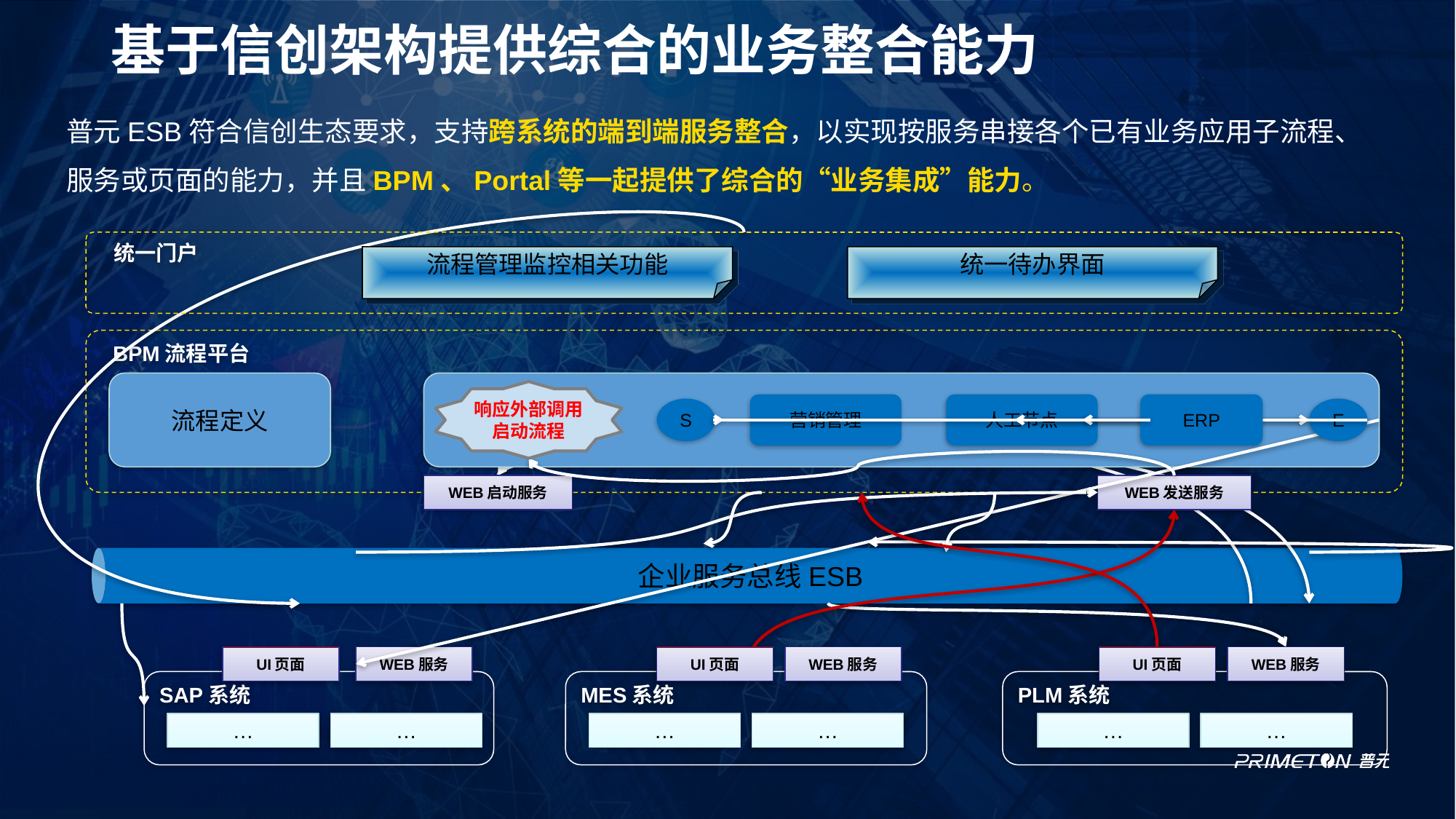

企业服务总线ESB
# 基于信创架构提供综合的业务整合能力
普元ESB符合信创生态要求，支持跨系统的端到端服务整合，以实现按服务串接各个已有业务应用子流程、服务或页面的能力，并且BPM、Portal等一起提供了综合的“业务集成”能力。
  统一门户
流程管理监控相关功能
统一待办界面
  BPM流程平台
流程定义

响应外部调用启动流程
ERP
营销管理
人工节点
S
E
WEB启动服务
WEB发送服务
UI页面
UI页面
WEB服务
WEB服务
WEB服务
UI页面
SAP系统
MES系统
PLM系统
…
…
…
…
…
…